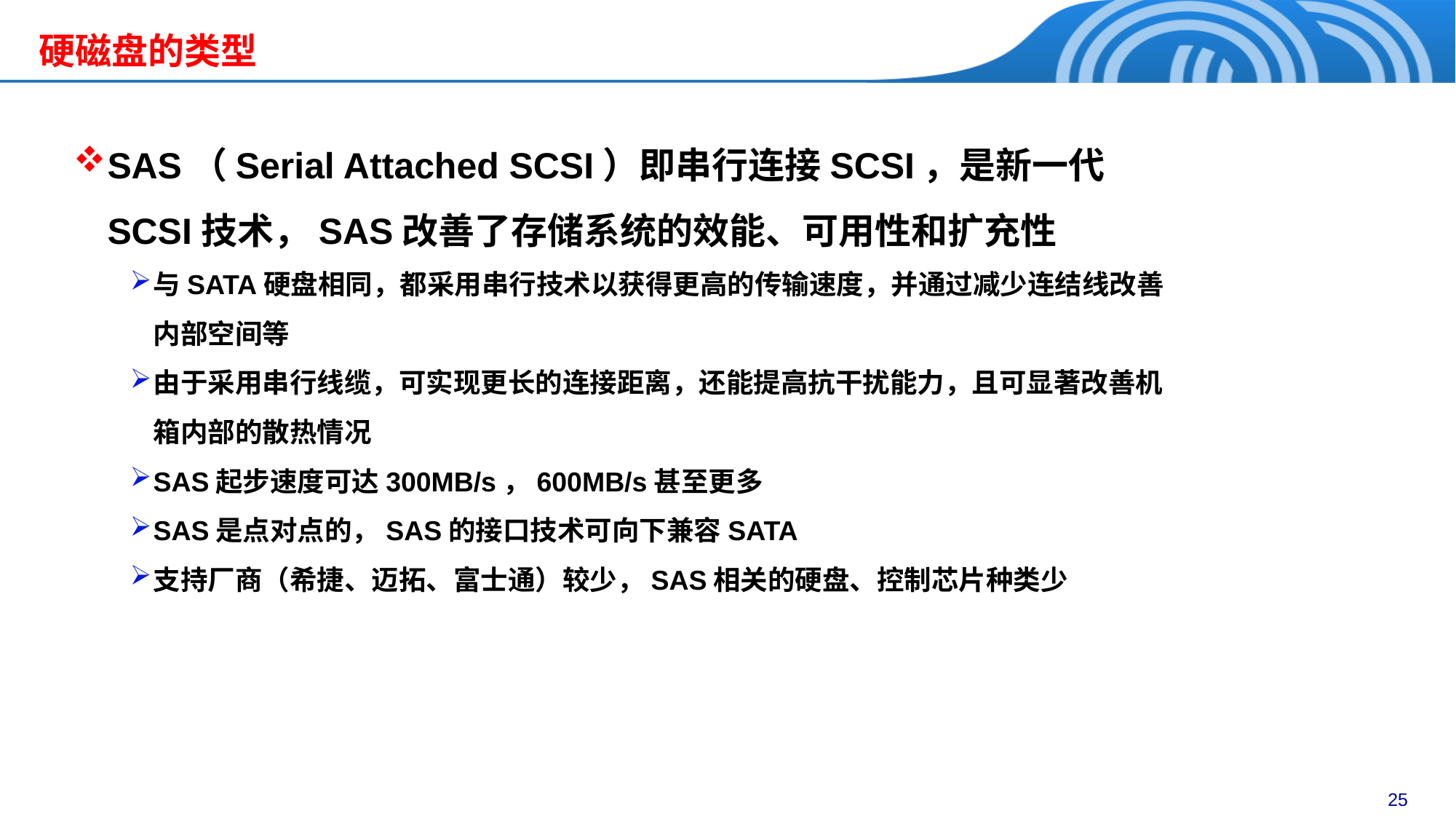

# 硬磁盘的类型
SAS（Serial Attached SCSI）即串行连接SCSI，是新一代SCSI技术，SAS改善了存储系统的效能、可用性和扩充性
与SATA硬盘相同，都采用串行技术以获得更高的传输速度，并通过减少连结线改善内部空间等
由于采用串行线缆，可实现更长的连接距离，还能提高抗干扰能力，且可显著改善机箱内部的散热情况
SAS起步速度可达300MB/s，600MB/s甚至更多
SAS是点对点的，SAS的接口技术可向下兼容SATA
支持厂商（希捷、迈拓、富士通）较少，SAS相关的硬盘、控制芯片种类少